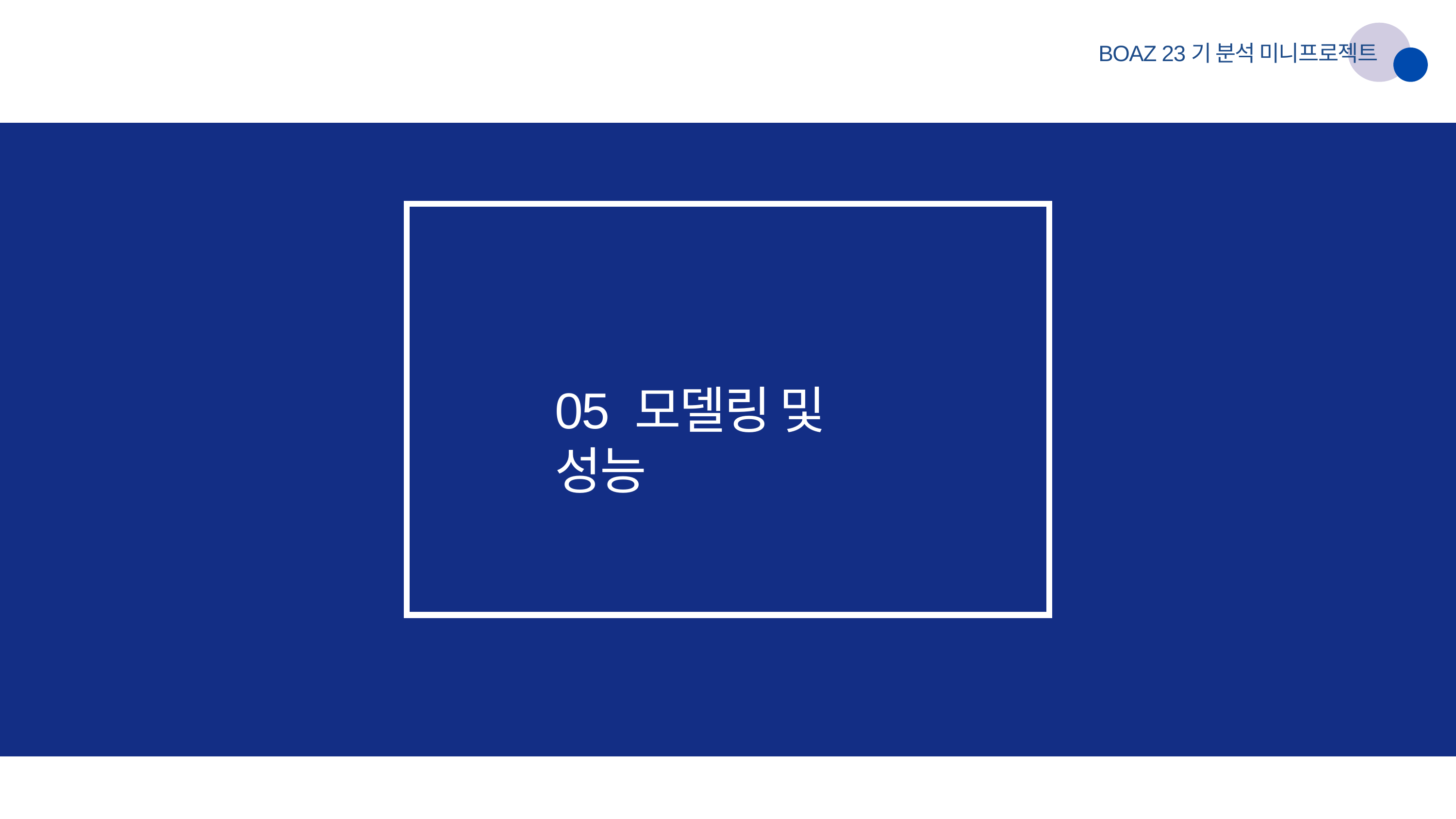

BOAZ 23기 분석 미니프로젝트

05 모델링 및 성능